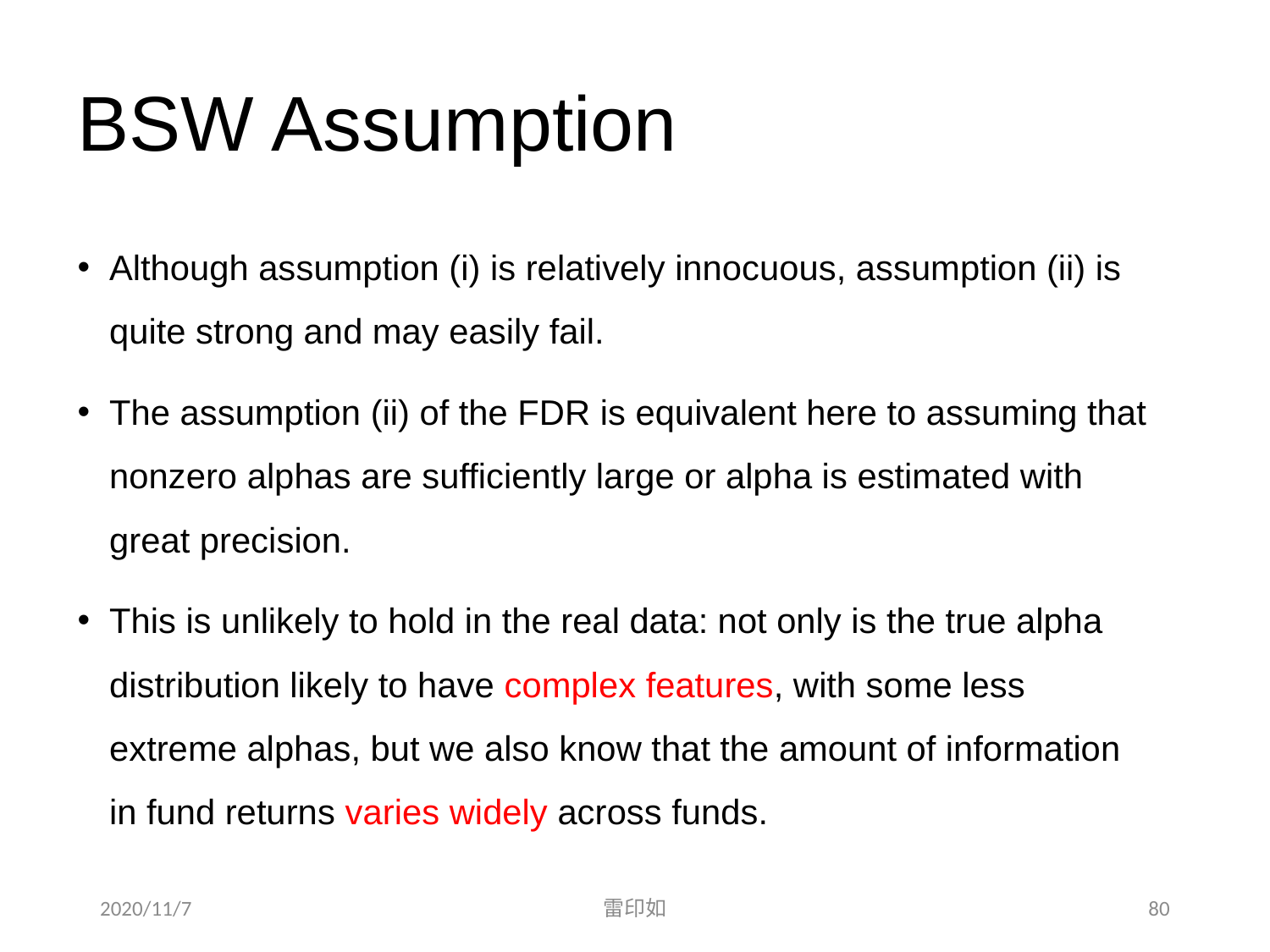

# BSW Assumption
Although assumption (i) is relatively innocuous, assumption (ii) is quite strong and may easily fail.
The assumption (ii) of the FDR is equivalent here to assuming that nonzero alphas are sufficiently large or alpha is estimated with great precision.
This is unlikely to hold in the real data: not only is the true alpha distribution likely to have complex features, with some less extreme alphas, but we also know that the amount of information in fund returns varies widely across funds.
2020/11/7
雷印如
80